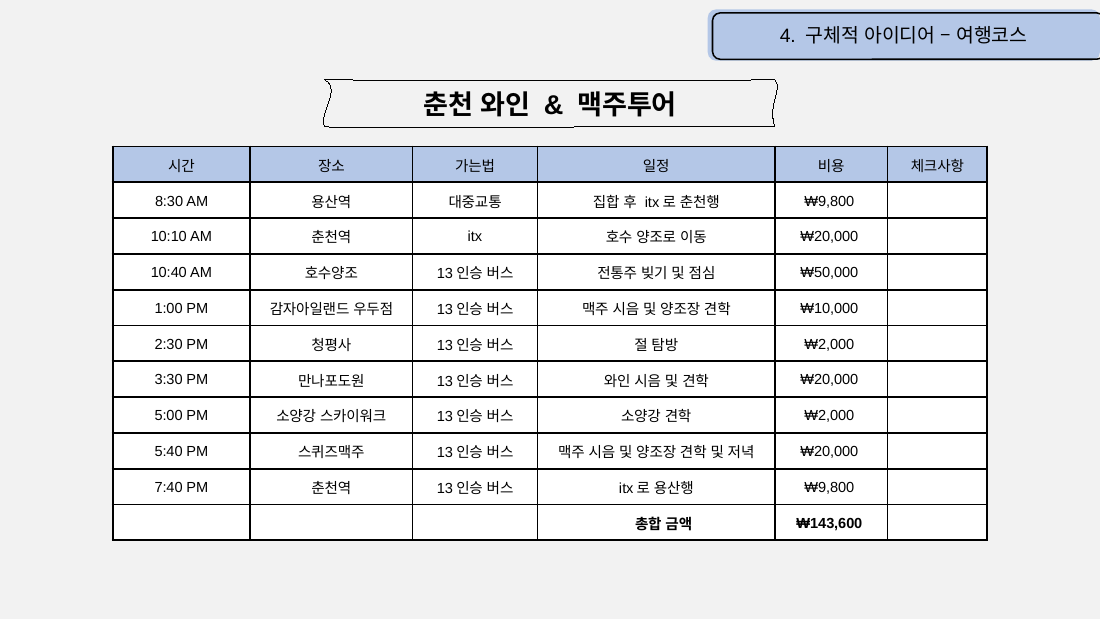

4. 구체적 아이디어 – 여행코스

춘천 와인 & 맥주투어
| 시간 | 장소 | 가는법 | 일정 | 비용 | 체크사항 |
| --- | --- | --- | --- | --- | --- |
| 8:30 AM | 용산역 | 대중교통 | 집합 후 itx로 춘천행 | ₩9,800 |  |
| 10:10 AM | 춘천역 | itx | 호수 양조로 이동 | ₩20,000 |  |
| 10:40 AM | 호수양조 | 13인승 버스 | 전통주 빚기 및 점심 | ₩50,000 |  |
| 1:00 PM | 감자아일랜드 우두점 | 13인승 버스 | 맥주 시음 및 양조장 견학 | ₩10,000 |  |
| 2:30 PM | 청평사 | 13인승 버스 | 절 탐방 | ₩2,000 |  |
| 3:30 PM | 만나포도원 | 13인승 버스 | 와인 시음 및 견학 | ₩20,000 |  |
| 5:00 PM | 소양강 스카이워크 | 13인승 버스 | 소양강 견학 | ₩2,000 |  |
| 5:40 PM | 스퀴즈맥주 | 13인승 버스 | 맥주 시음 및 양조장 견학 및 저녁 | ₩20,000 |  |
| 7:40 PM | 춘천역 | 13인승 버스 | itx로 용산행 | ₩9,800 |  |
|  |  |  | 총합 금액 | ₩143,600 |  |